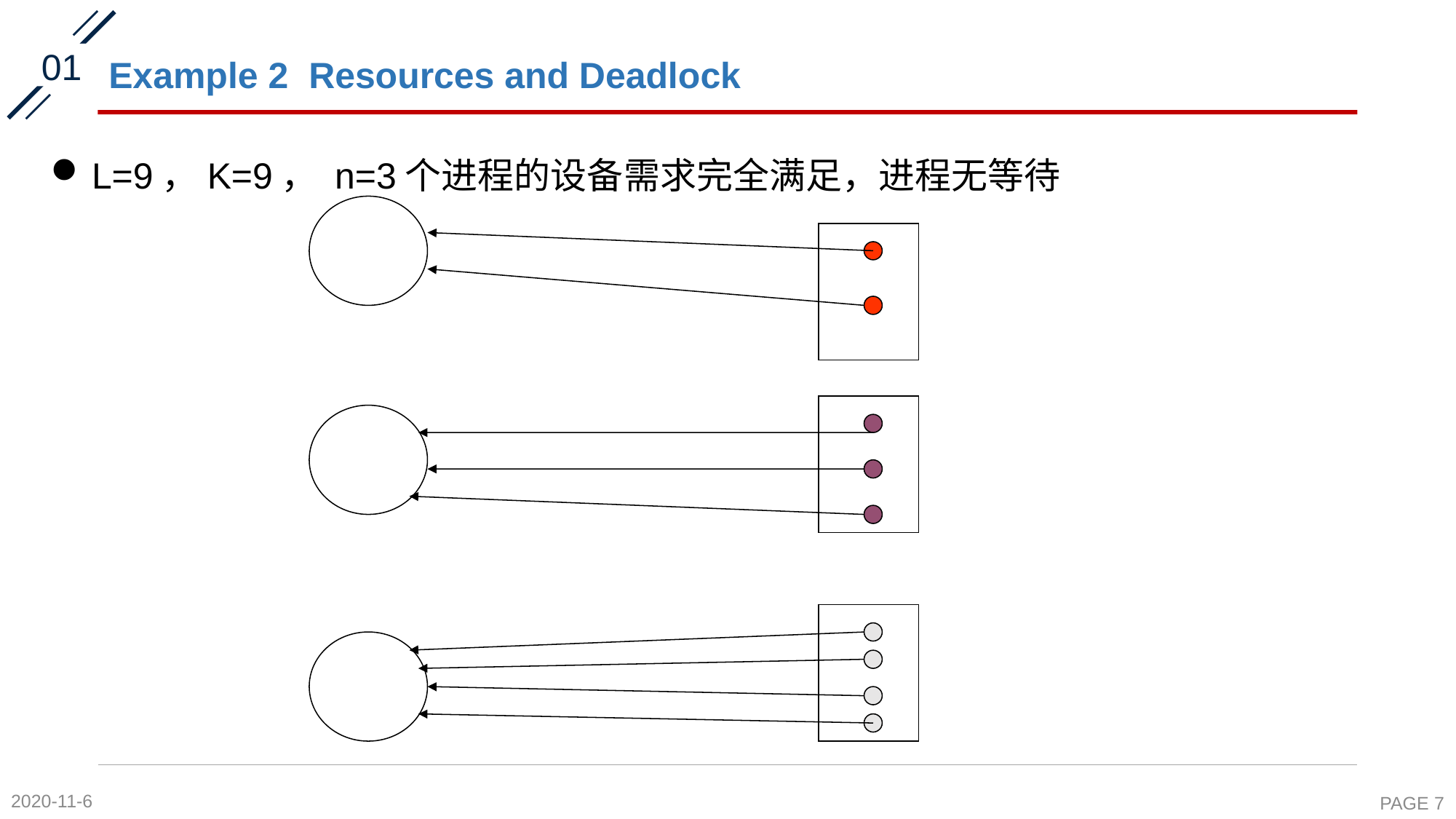

01
# Example 2  Resources and Deadlock
L=9，K=9， n=3个进程的设备需求完全满足，进程无等待

2020-11-6
PAGE 7